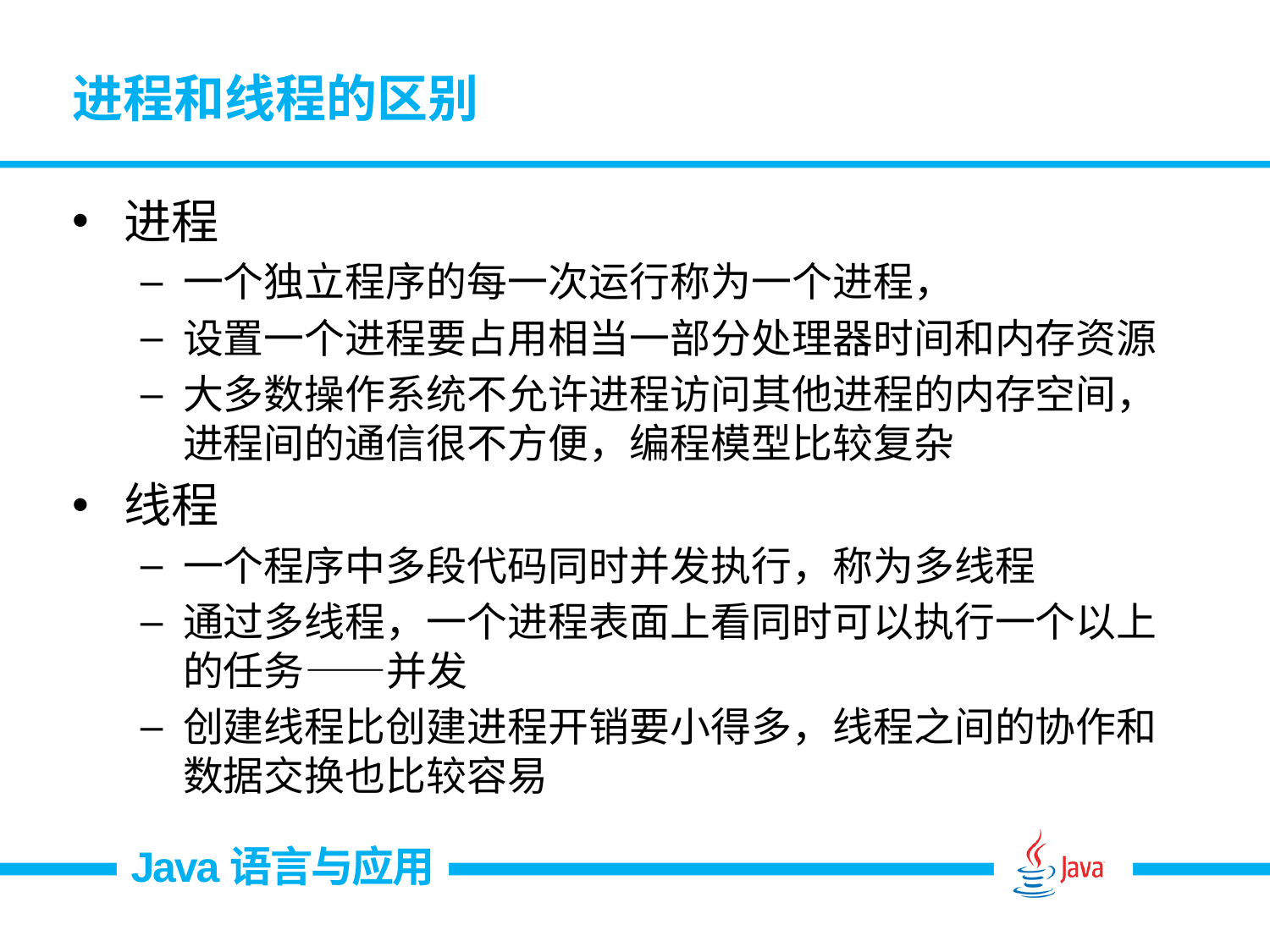

# 进程和线程的区别
进程
一个独立程序的每一次运行称为一个进程，
设置一个进程要占用相当一部分处理器时间和内存资源
大多数操作系统不允许进程访问其他进程的内存空间，进程间的通信很不方便，编程模型比较复杂
线程
一个程序中多段代码同时并发执行，称为多线程
通过多线程，一个进程表面上看同时可以执行一个以上的任务——并发
创建线程比创建进程开销要小得多，线程之间的协作和数据交换也比较容易